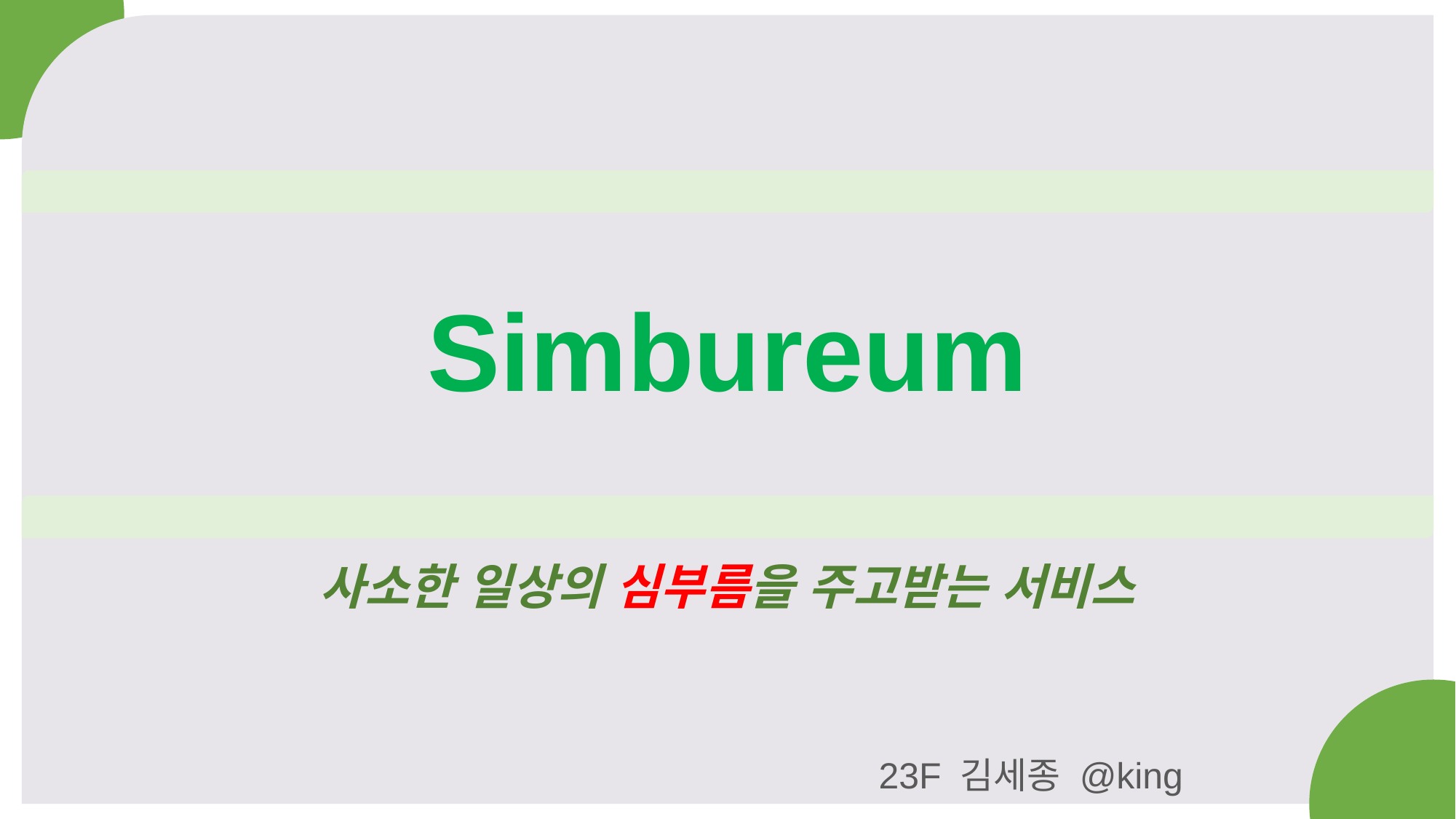

#

Simbureum

사소한 일상의 심부름을 주고받는 서비스

23F 김세종 @king